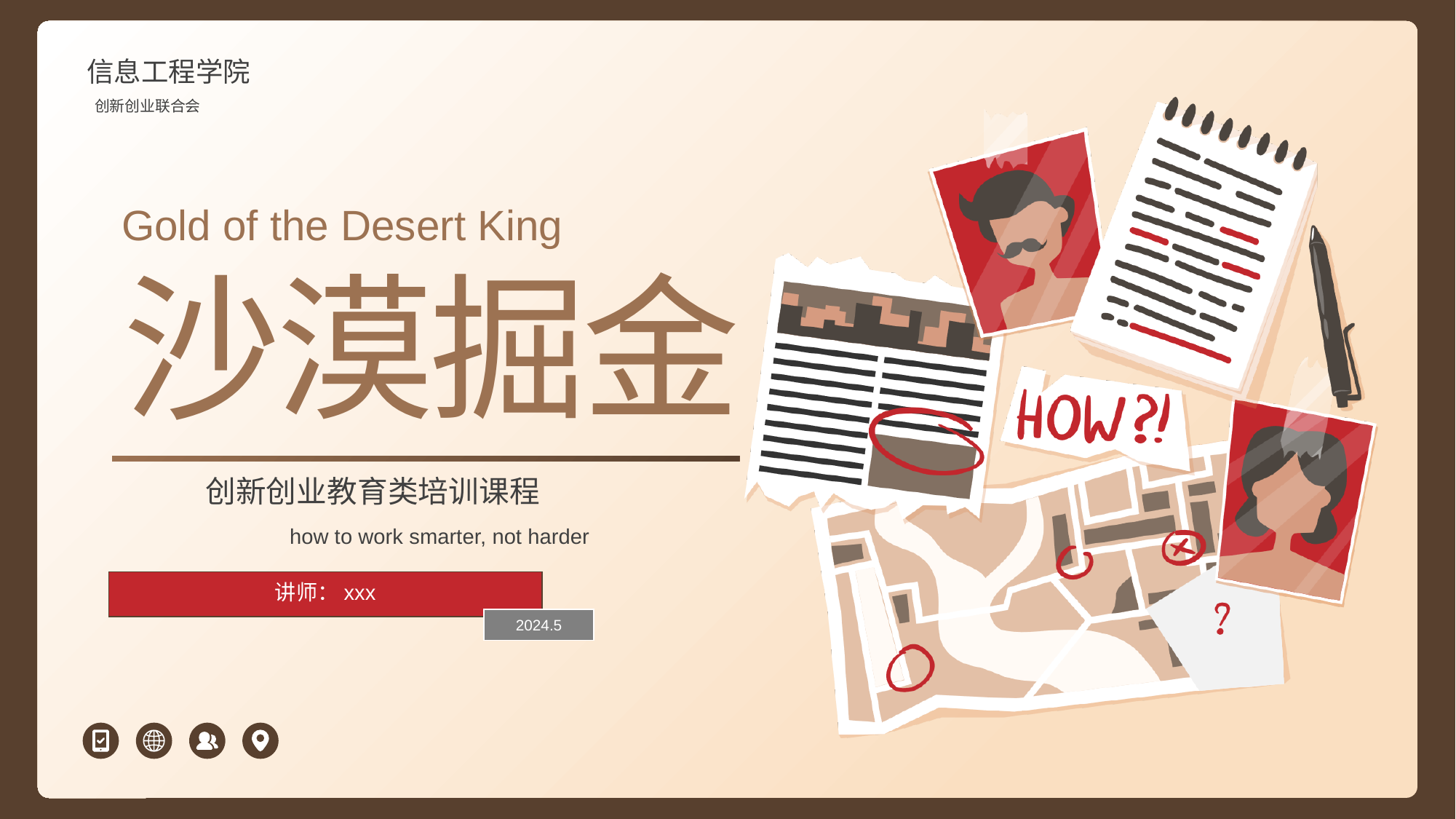

信息工程学院
创新创业联合会
Gold of the Desert King

沙漠掘金
创新创业教育类培训课程
how to work smarter, not harder
讲师：xxx
2024.5